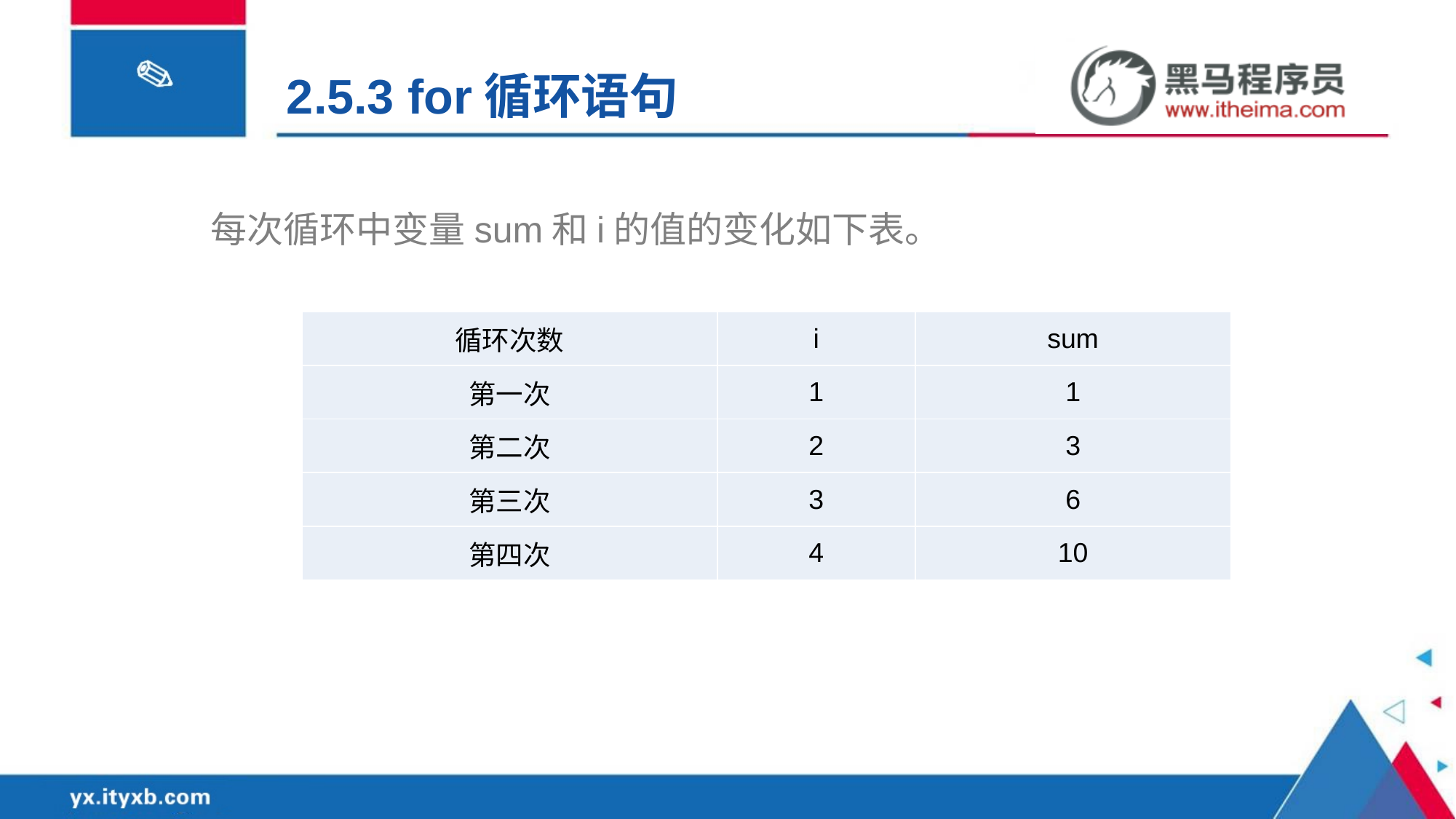

2.5.3 for循环语句

每次循环中变量sum和i的值的变化如下表。
| 循环次数 | i | sum |
| --- | --- | --- |
| 第一次 | 1 | 1 |
| 第二次 | 2 | 3 |
| 第三次 | 3 | 6 |
| 第四次 | 4 | 10 |